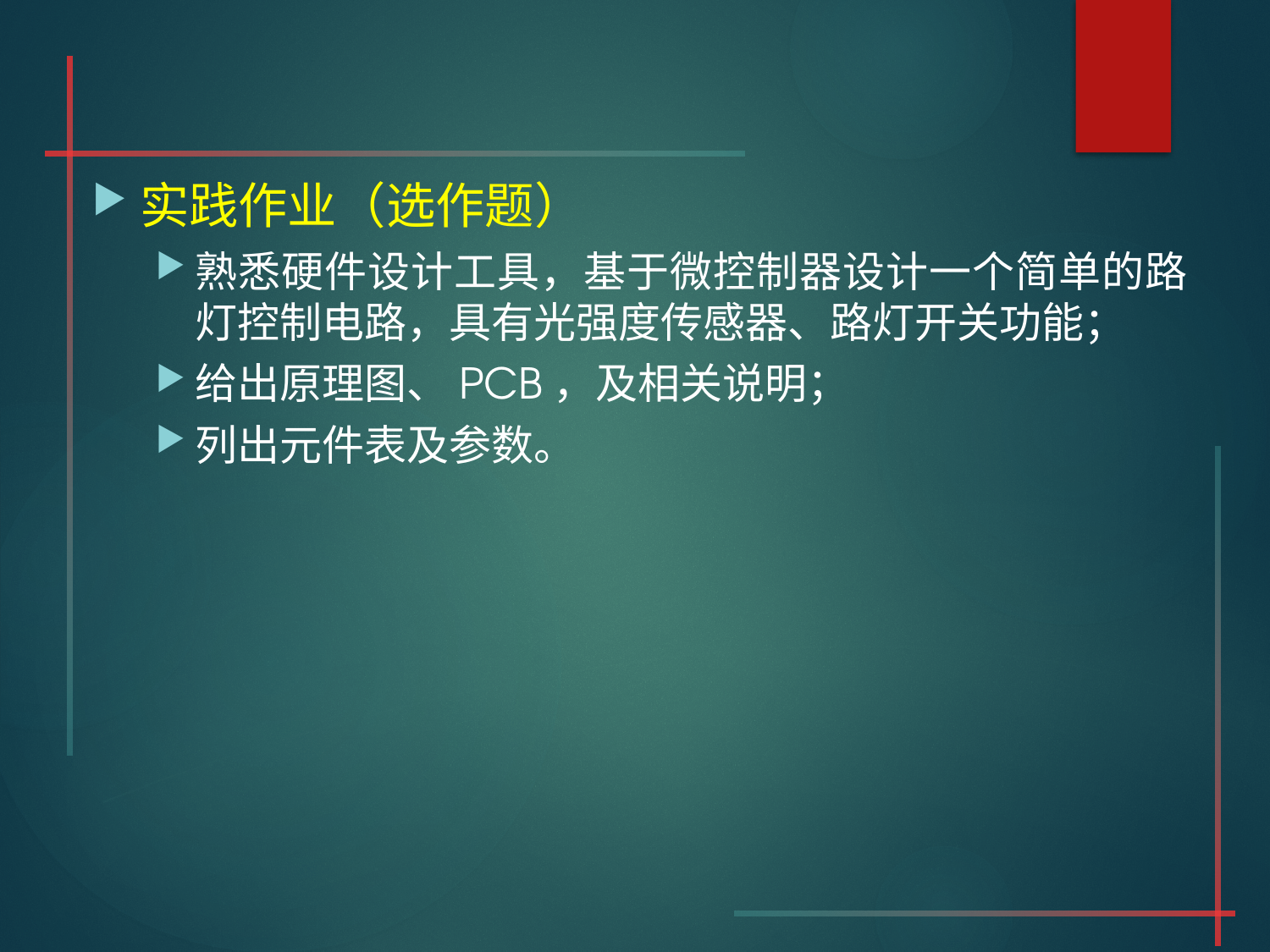

80
#
实践作业（选作题）
熟悉硬件设计工具，基于微控制器设计一个简单的路灯控制电路，具有光强度传感器、路灯开关功能；
给出原理图、PCB，及相关说明；
列出元件表及参数。